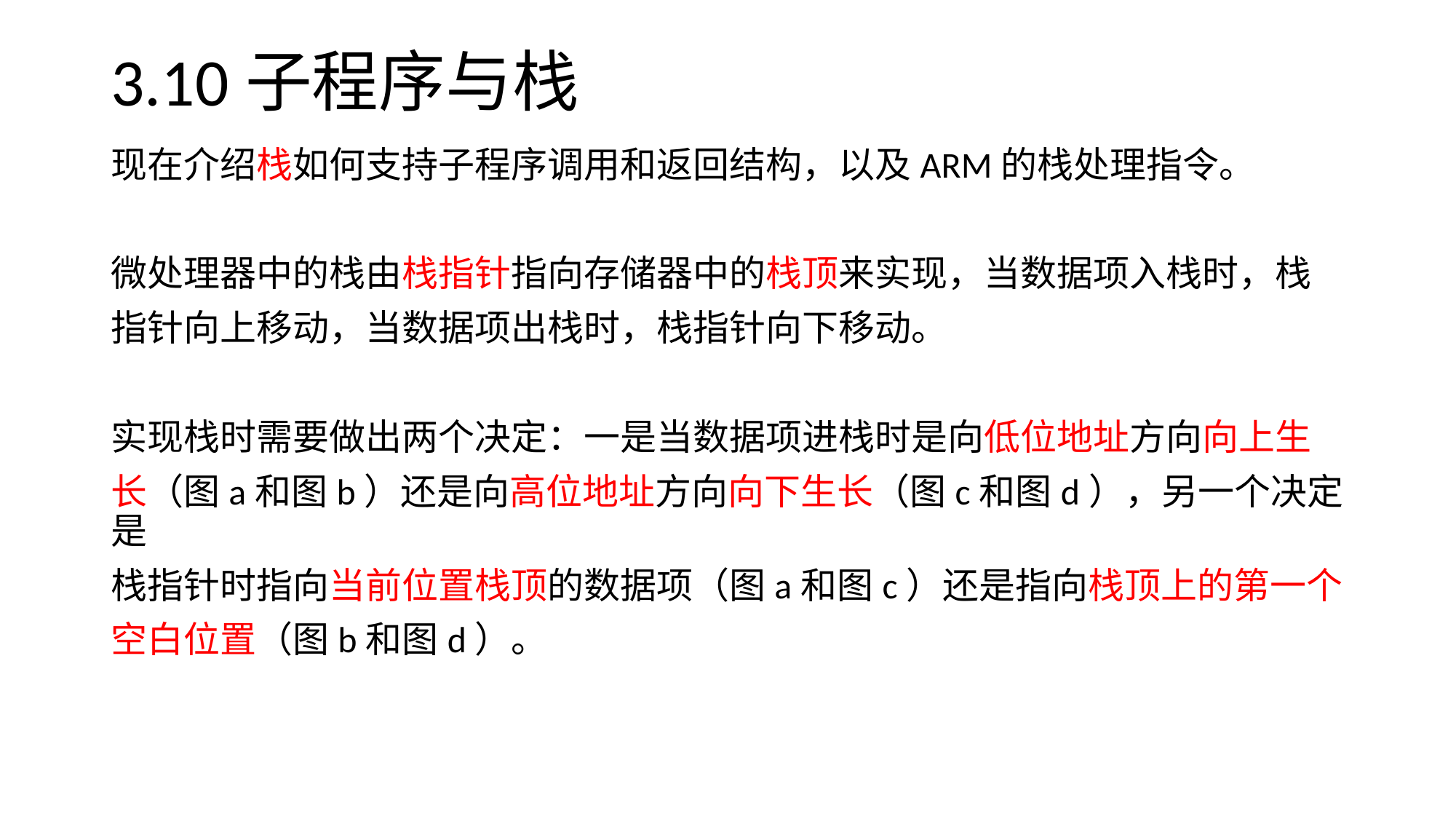

# 3.10子程序与栈
现在介绍栈如何支持子程序调用和返回结构，以及ARM的栈处理指令。

微处理器中的栈由栈指针指向存储器中的栈顶来实现，当数据项入栈时，栈
指针向上移动，当数据项出栈时，栈指针向下移动。

实现栈时需要做出两个决定：一是当数据项进栈时是向低位地址方向向上生
长（图a和图b）还是向高位地址方向向下生长（图c和图d），另一个决定是
栈指针时指向当前位置栈顶的数据项（图a和图c）还是指向栈顶上的第一个
空白位置（图b和图d）。